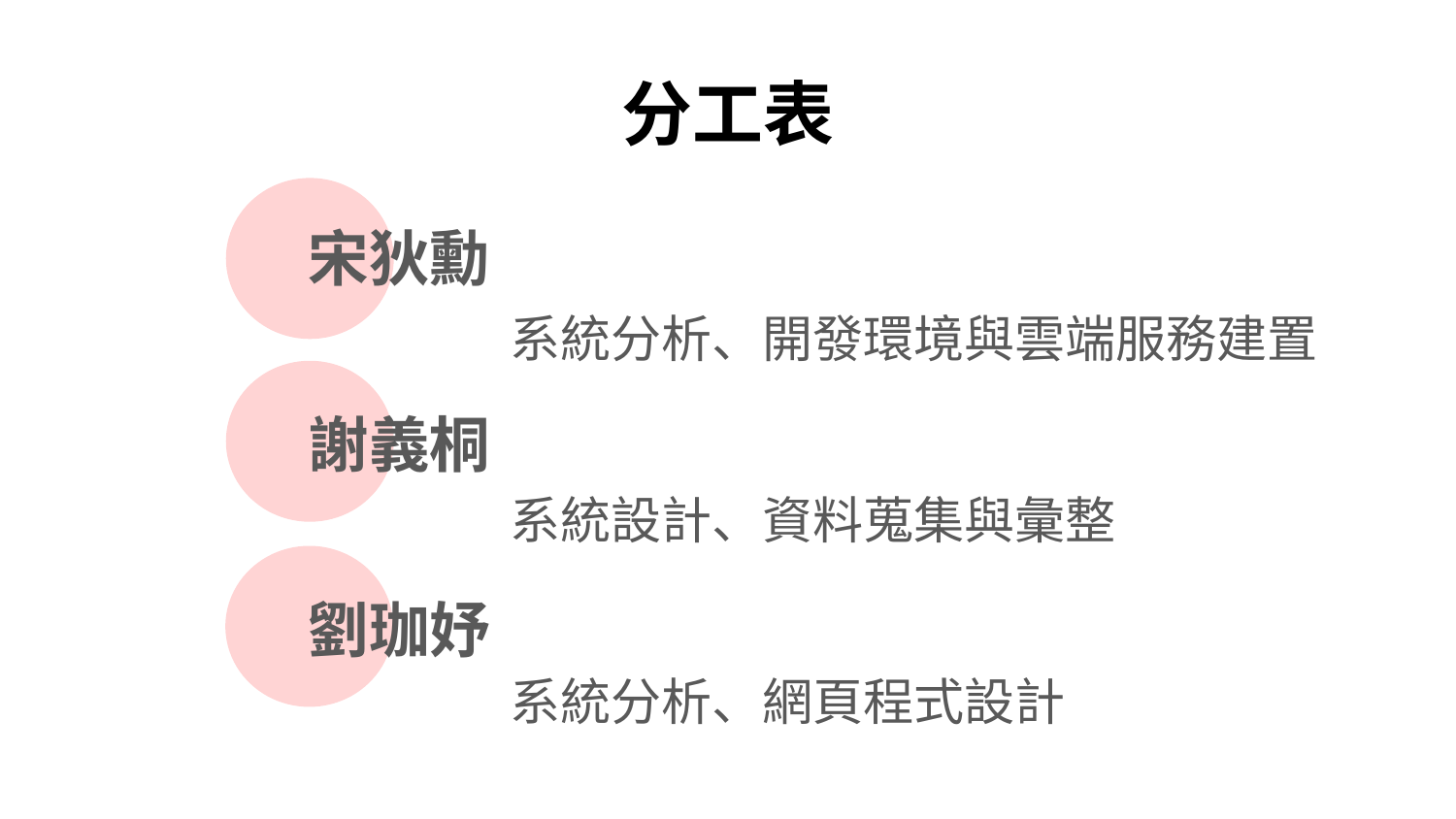

# 分工表

宋狄勳

謝義桐

劉珈妤
系統分析、開發環境與雲端服務建置

系統設計、資料蒐集與彙整

系統分析、網頁程式設計